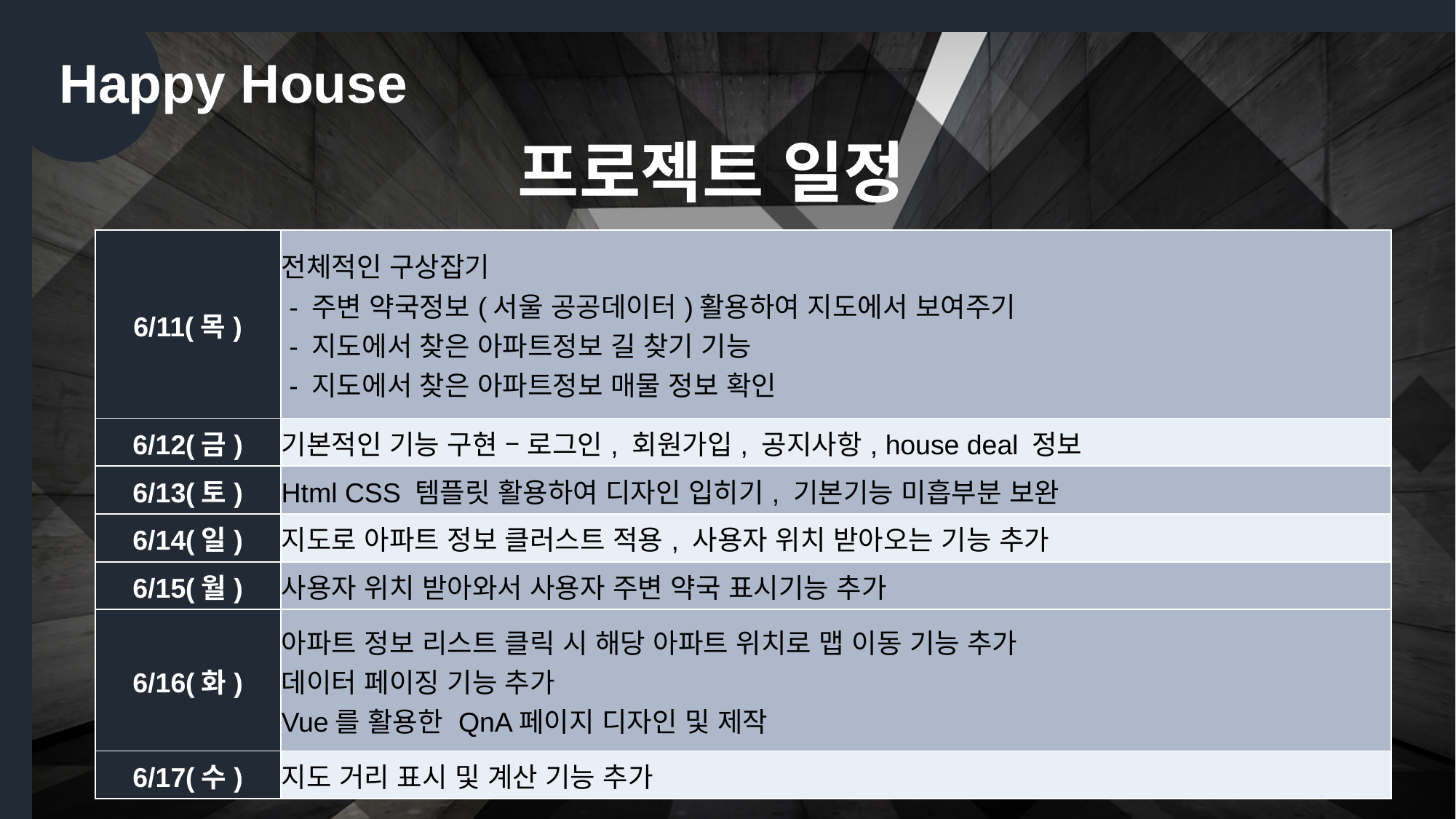

Happy House
프로젝트 일정
| 6/11(목) | 전체적인 구상잡기 - 주변 약국정보(서울 공공데이터)활용하여 지도에서 보여주기 - 지도에서 찾은 아파트정보 길 찾기 기능 - 지도에서 찾은 아파트정보 매물 정보 확인 |
| --- | --- |
| 6/12(금) | 기본적인 기능 구현 – 로그인, 회원가입, 공지사항, house deal 정보 |
| 6/13(토) | Html CSS 템플릿 활용하여 디자인 입히기, 기본기능 미흡부분 보완 |
| 6/14(일) | 지도로 아파트 정보 클러스트 적용, 사용자 위치 받아오는 기능 추가 |
| 6/15(월) | 사용자 위치 받아와서 사용자 주변 약국 표시기능 추가 |
| 6/16(화) | 아파트 정보 리스트 클릭 시 해당 아파트 위치로 맵 이동 기능 추가 데이터 페이징 기능 추가 Vue를 활용한 QnA페이지 디자인 및 제작 |
| 6/17(수) | 지도 거리 표시 및 계산 기능 추가 |